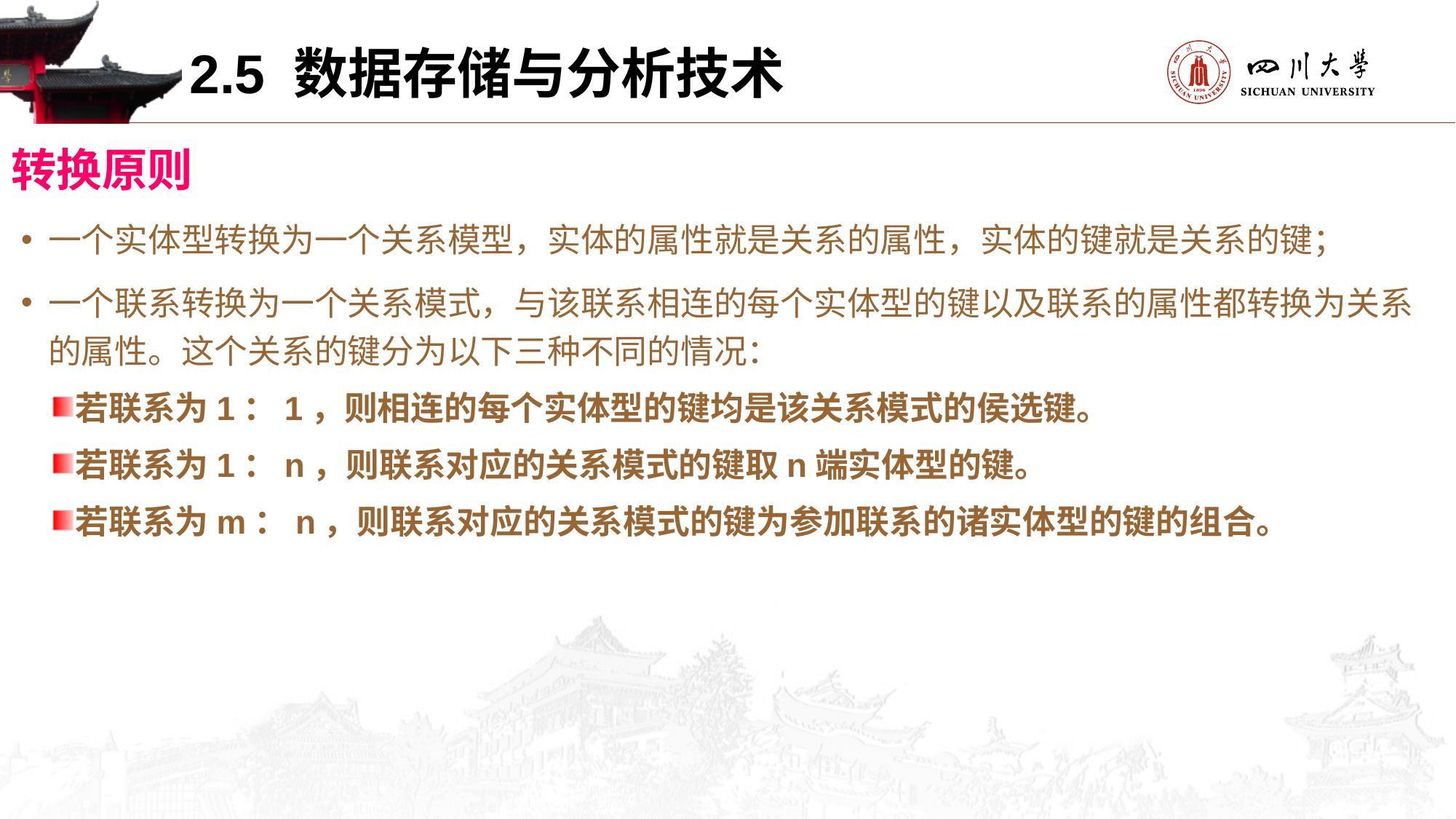

2.5 数据存储与分析技术

转换原则
一个实体型转换为一个关系模型，实体的属性就是关系的属性，实体的键就是关系的键；
一个联系转换为一个关系模式，与该联系相连的每个实体型的键以及联系的属性都转换为关系的属性。这个关系的键分为以下三种不同的情况：

若联系为1：1，则相连的每个实体型的键均是该关系模式的侯选键。
若联系为1：n，则联系对应的关系模式的键取n端实体型的键。
若联系为m：n，则联系对应的关系模式的键为参加联系的诸实体型的键的组合。